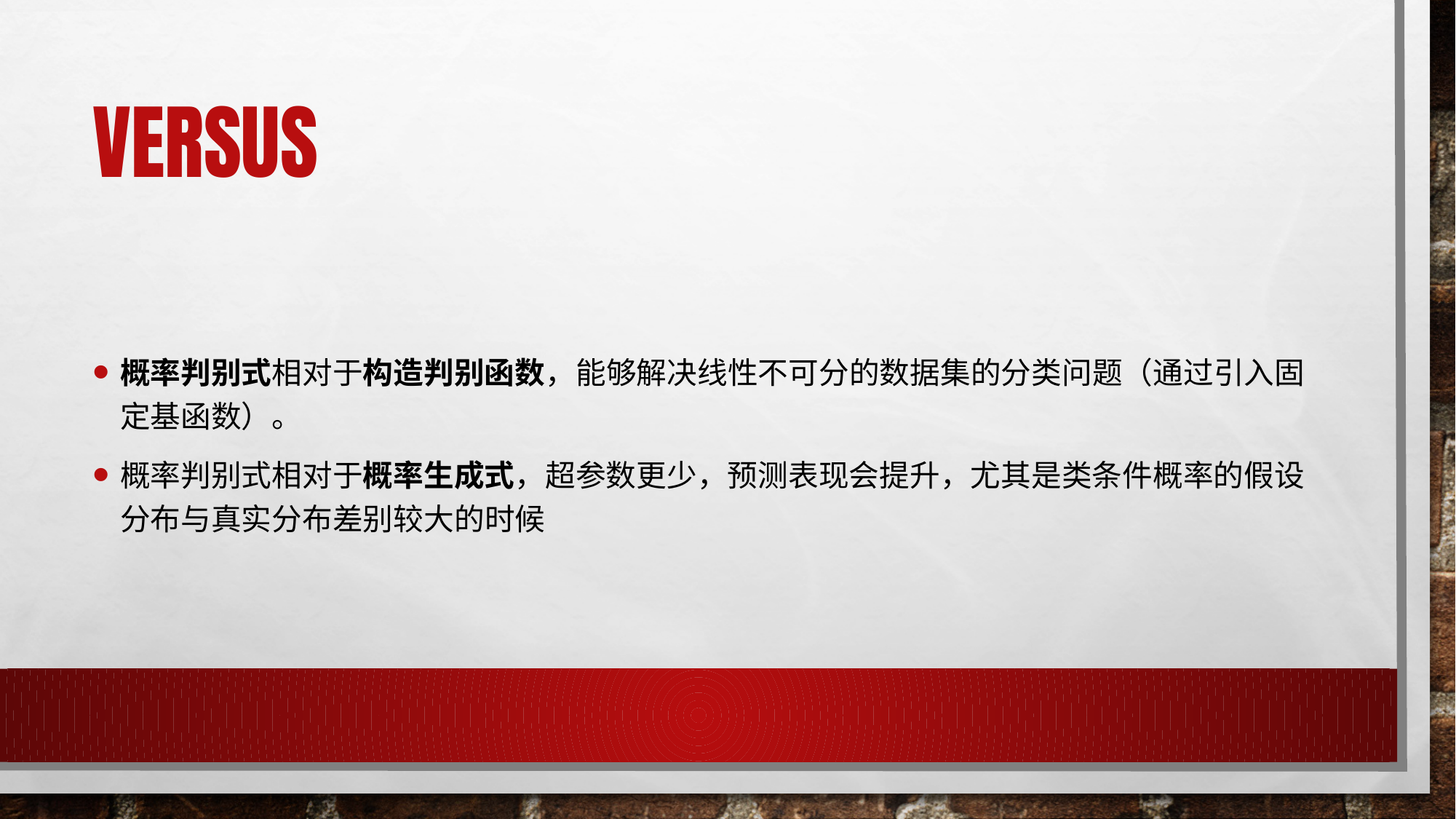

# VERSUS
概率判别式相对于构造判别函数，能够解决线性不可分的数据集的分类问题（通过引入固定基函数）。
概率判别式相对于概率生成式，超参数更少，预测表现会提升，尤其是类条件概率的假设分布与真实分布差别较大的时候